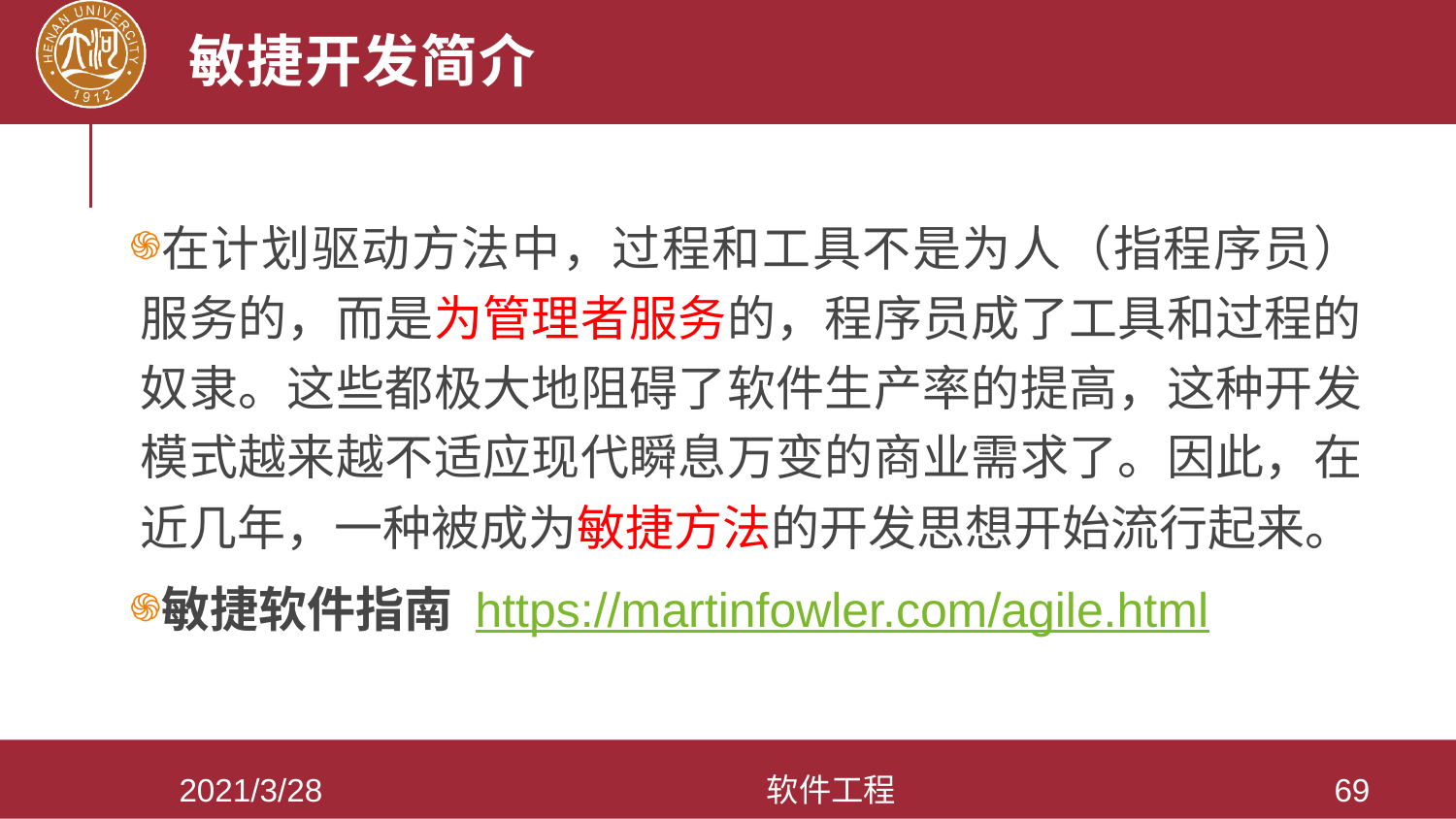

# 敏捷开发简介
在计划驱动方法中，过程和工具不是为人（指程序员）服务的，而是为管理者服务的，程序员成了工具和过程的奴隶。这些都极大地阻碍了软件生产率的提高，这种开发模式越来越不适应现代瞬息万变的商业需求了。因此，在近几年，一种被成为敏捷方法的开发思想开始流行起来。
敏捷软件指南 https://martinfowler.com/agile.html
2021/3/28
软件工程
69